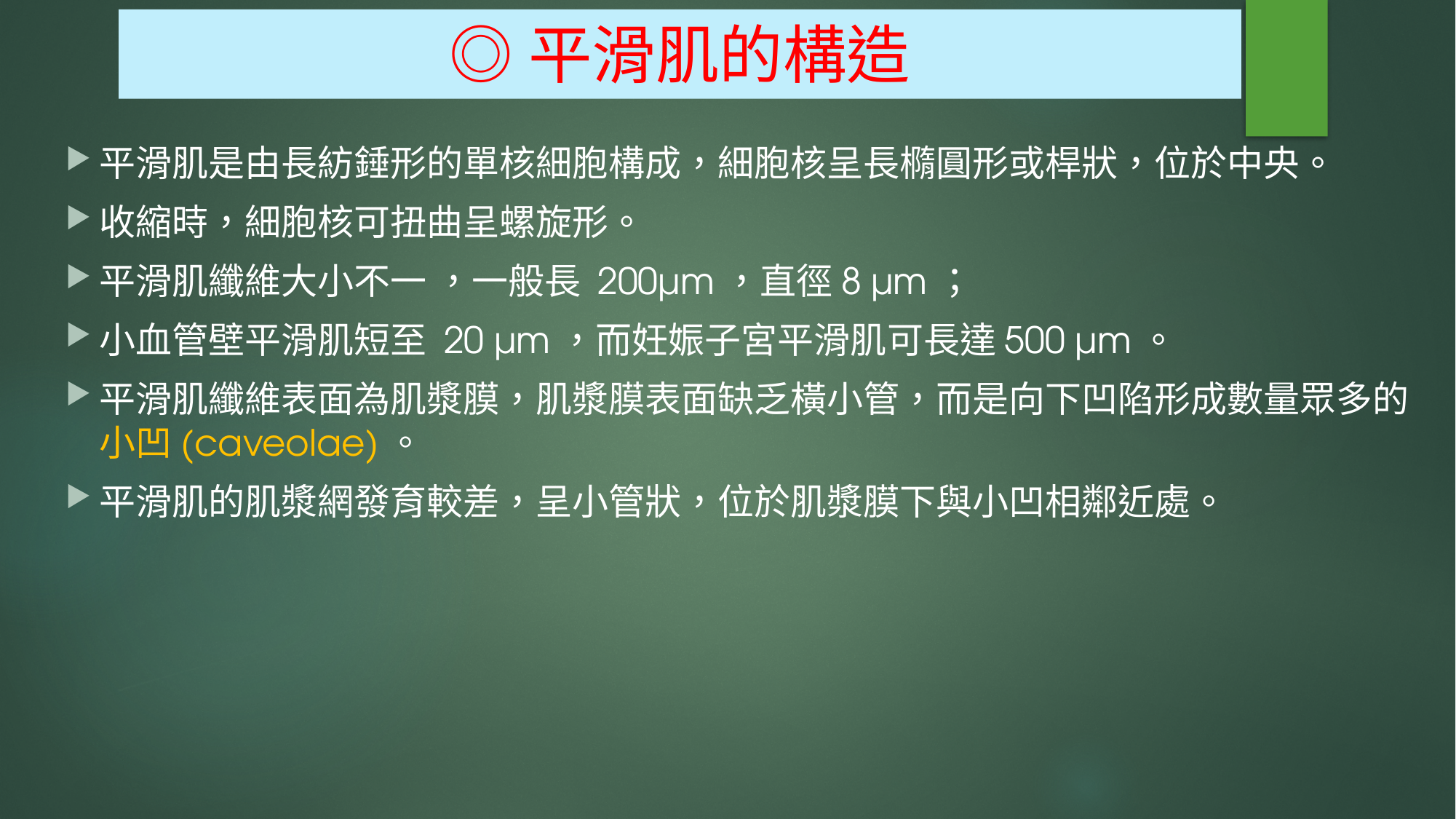

# ◎平滑肌的構造
平滑肌是由長紡錘形的單核細胞構成，細胞核呈長橢圓形或桿狀，位於中央。
收縮時，細胞核可扭曲呈螺旋形。
平滑肌纖維大小不一 ，一般長 200μm，直徑8 μm；
小血管壁平滑肌短至 20 μm，而妊娠子宮平滑肌可長達500 μm。
平滑肌纖維表面為肌漿膜，肌漿膜表面缺乏橫小管，而是向下凹陷形成數量眾多的小凹(caveolae)。
平滑肌的肌漿網發育較差，呈小管狀，位於肌漿膜下與小凹相鄰近處。